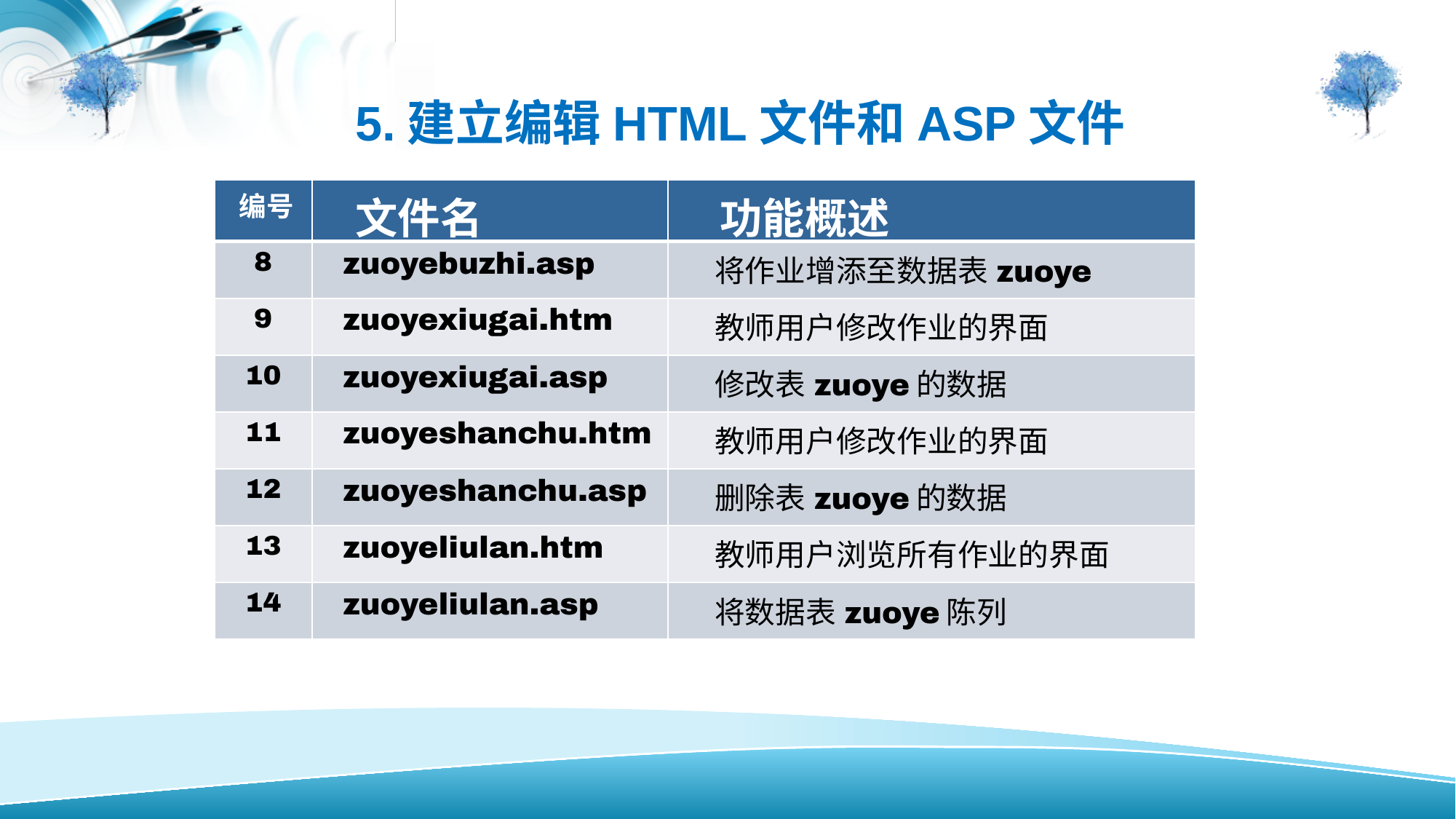

5.建立编辑HTML文件和ASP文件
| 编号 | 文件名 | 功能概述 |
| --- | --- | --- |
| 8 | zuoyebuzhi.asp | 将作业增添至数据表zuoye |
| 9 | zuoyexiugai.htm | 教师用户修改作业的界面 |
| 10 | zuoyexiugai.asp | 修改表zuoye的数据 |
| 11 | zuoyeshanchu.htm | 教师用户修改作业的界面 |
| 12 | zuoyeshanchu.asp | 删除表zuoye的数据 |
| 13 | zuoyeliulan.htm | 教师用户浏览所有作业的界面 |
| 14 | zuoyeliulan.asp | 将数据表zuoye陈列 |